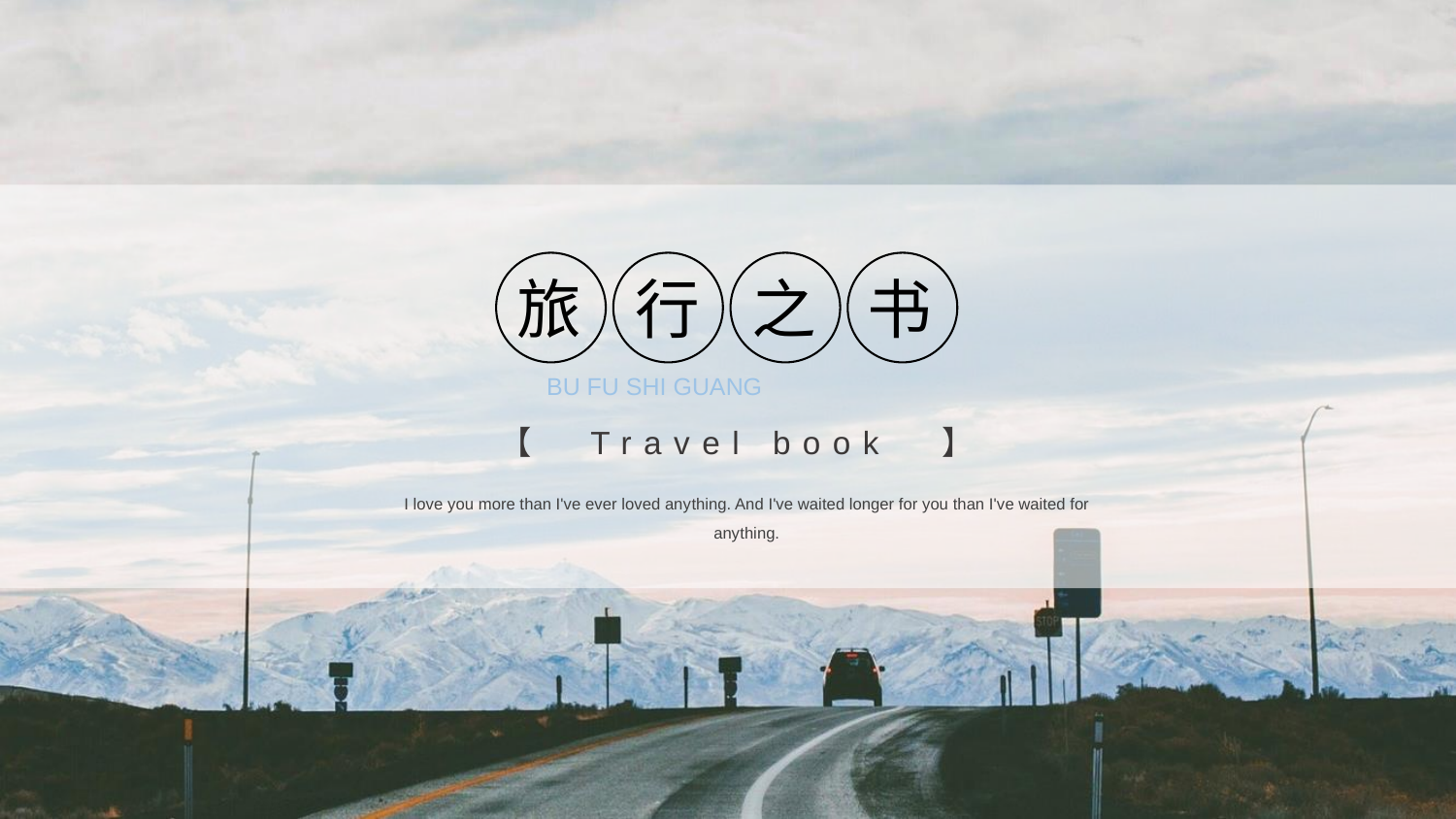

旅
行
之
书
BU FU SHI GUANG
【  Travel book  】

I love you more than I've ever loved anything. And I've waited longer for you than I've waited for anything.